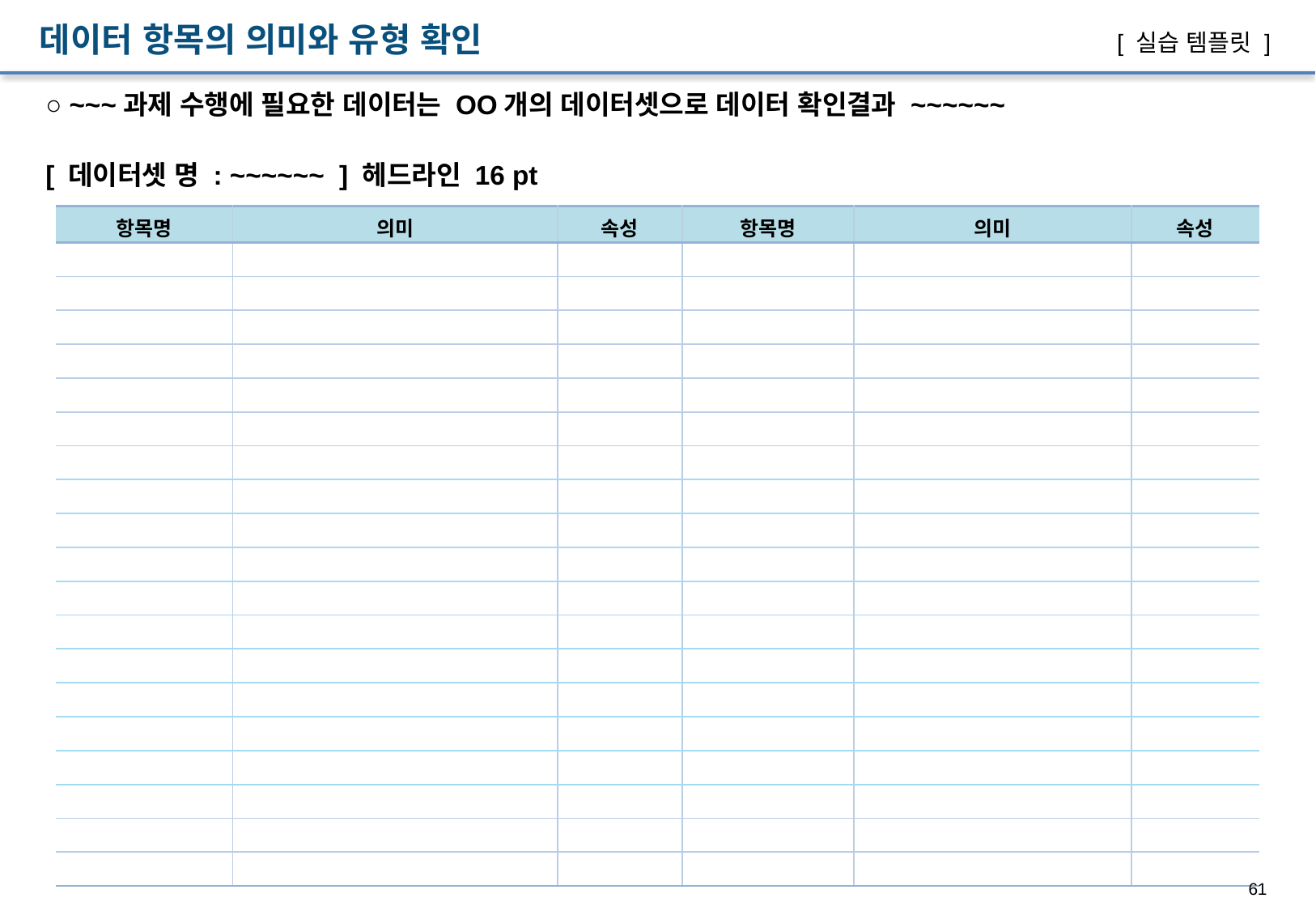

데이터 항목의 의미와 유형 확인
[ 실습 템플릿 ]
○ ~~~과제 수행에 필요한 데이터는 OO개의 데이터셋으로 데이터 확인결과 ~~~~~~
[ 데이터셋 명 : ~~~~~~  ] 헤드라인 16 pt
| 항목명 | 의미 | 속성 | 항목명 | 의미 | 속성 |
| --- | --- | --- | --- | --- | --- |
|  |  |  |  |  |  |
|  |  |  |  |  |  |
|  |  |  |  |  |  |
|  |  |  |  |  |  |
|  |  |  |  |  |  |
|  |  |  |  |  |  |
|  |  |  |  |  |  |
|  |  |  |  |  |  |
|  |  |  |  |  |  |
|  |  |  |  |  |  |
|  |  |  |  |  |  |
|  |  |  |  |  |  |
|  |  |  |  |  |  |
|  |  |  |  |  |  |
|  |  |  |  |  |  |
|  |  |  |  |  |  |
|  |  |  |  |  |  |
|  |  |  |  |  |  |
|  |  |  |  |  |  |
61